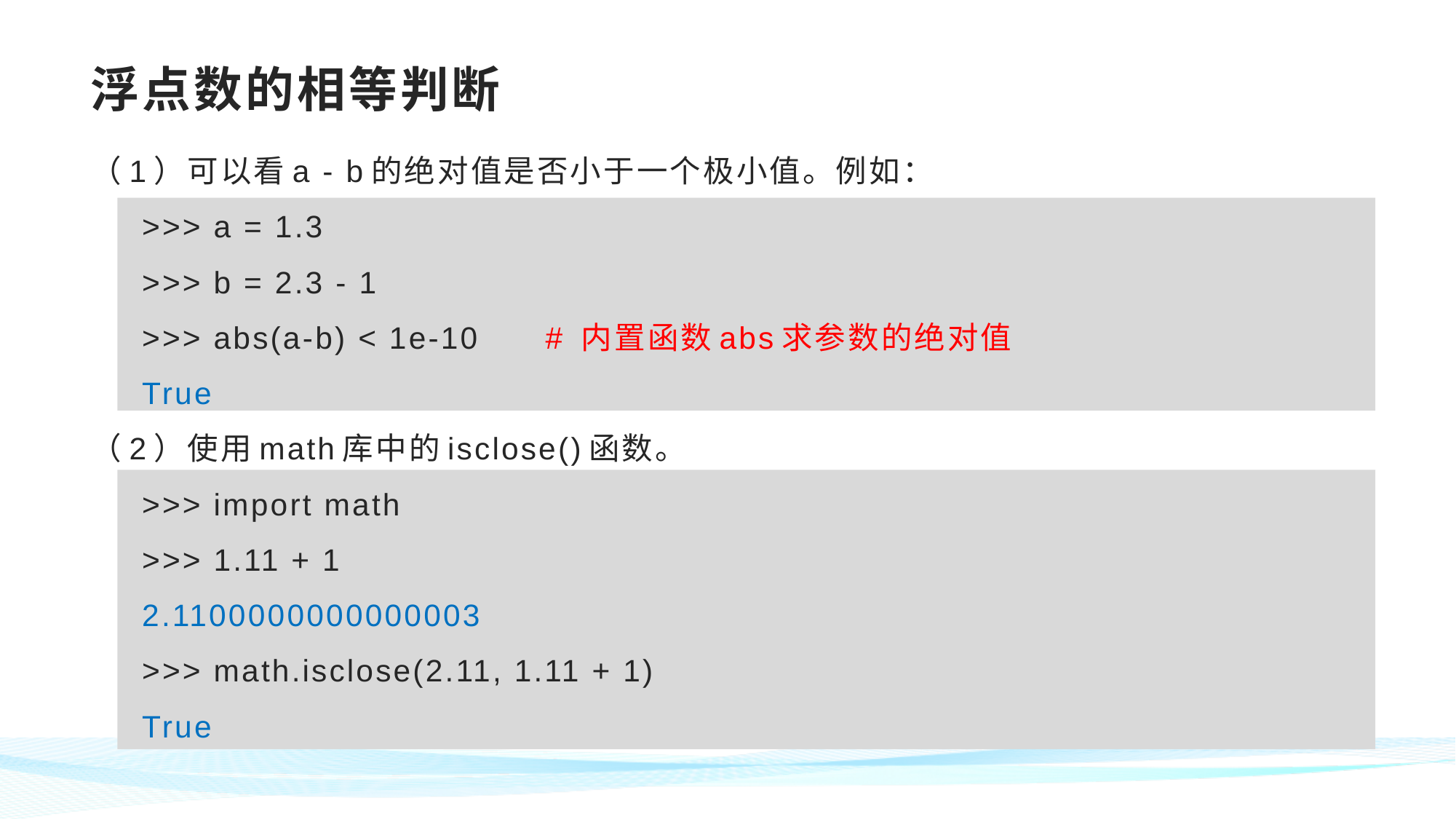

# 浮点数的相等判断
（1）可以看a - b的绝对值是否小于一个极小值。例如：
>>> a = 1.3
>>> b = 2.3 - 1
>>> abs(a-b) < 1e-10      # 内置函数abs求参数的绝对值
True
（2）使用math库中的isclose()函数。
>>> import math
>>> 1.11 + 1
2.1100000000000003
>>> math.isclose(2.11, 1.11 + 1)
True